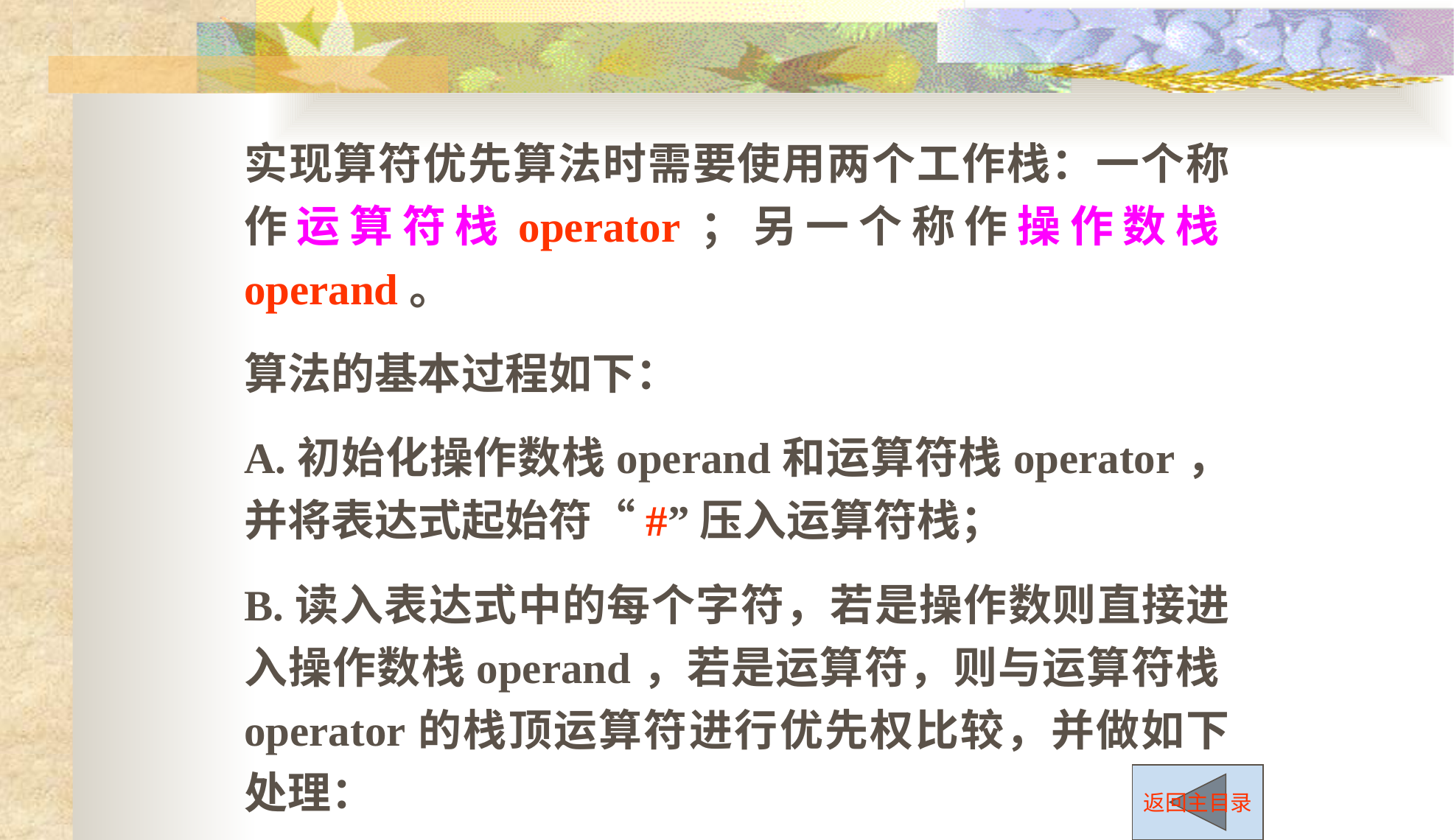

实现算符优先算法时需要使用两个工作栈：一个称作运算符栈operator；另一个称作操作数栈operand。
算法的基本过程如下：
A.初始化操作数栈operand和运算符栈operator，并将表达式起始符“#”压入运算符栈；
B.读入表达式中的每个字符，若是操作数则直接进入操作数栈operand，若是运算符，则与运算符栈operator的栈顶运算符进行优先权比较，并做如下处理：
返回主目录